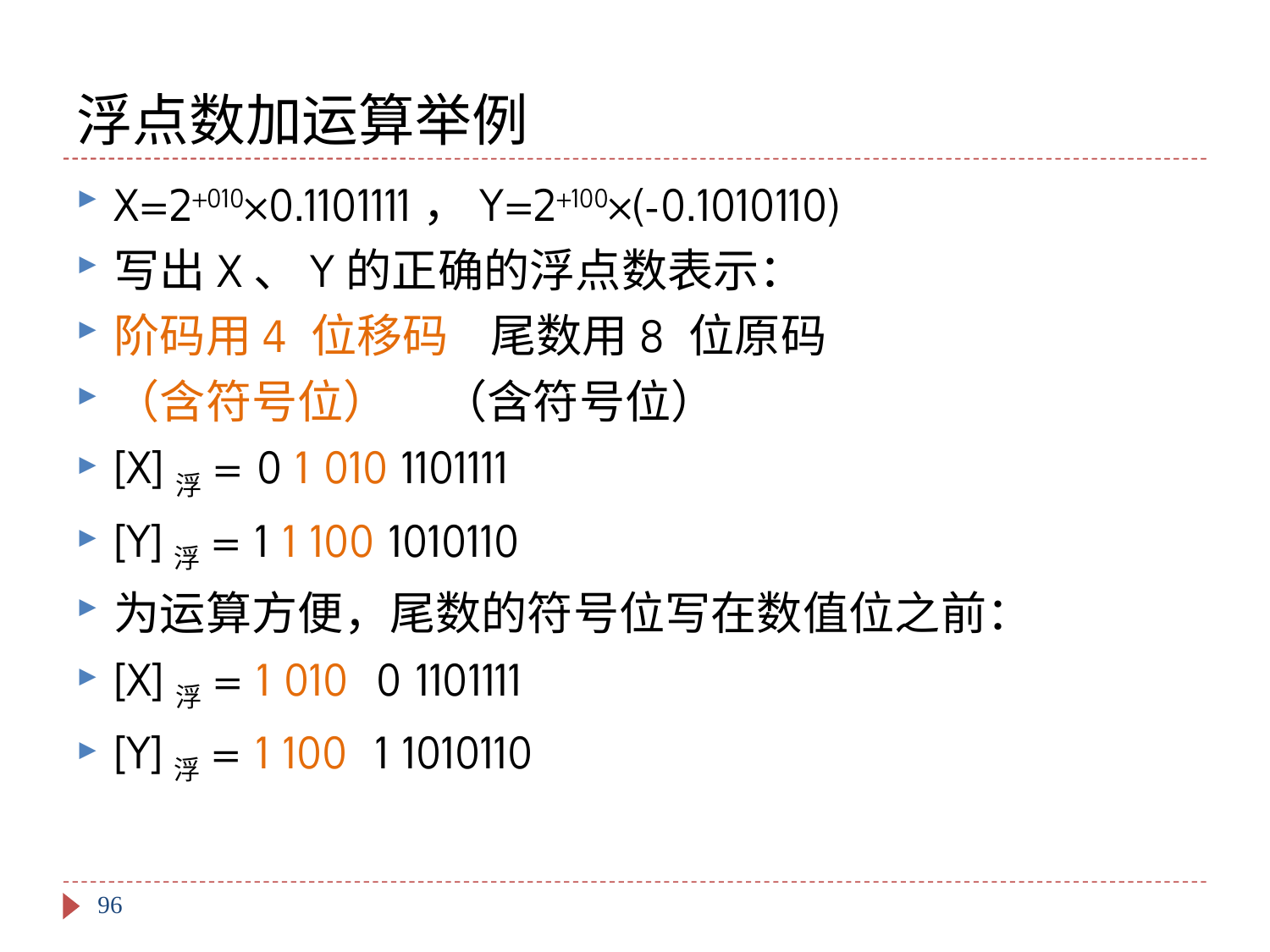

# 浮点数加运算举例
X=2+010×0.1101111，Y=2+100×(-0.1010110)
写出X、Y的正确的浮点数表示：
阶码用4 位移码    尾数用8 位原码
（含符号位）     （含符号位）
[X]浮= 0 1 010 1101111
[Y]浮= 1 1 100 1010110
为运算方便，尾数的符号位写在数值位之前：
[X]浮= 1 010  0 1101111
[Y]浮= 1 100  1 1010110

96